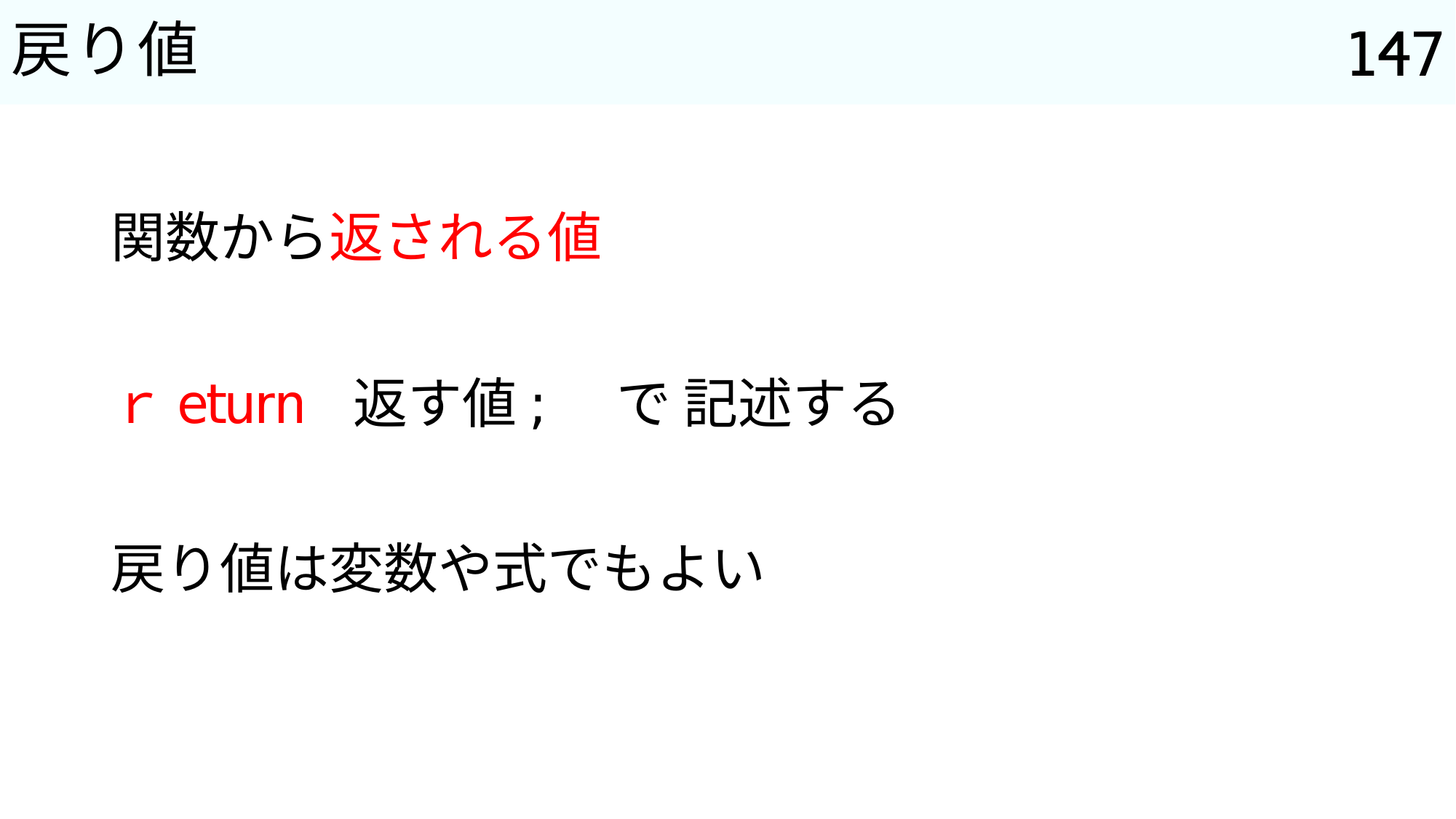

147
# 戻り値
関数から返される値

ｒeturn  返す値;　で 記述する

戻り値は変数や式でもよい